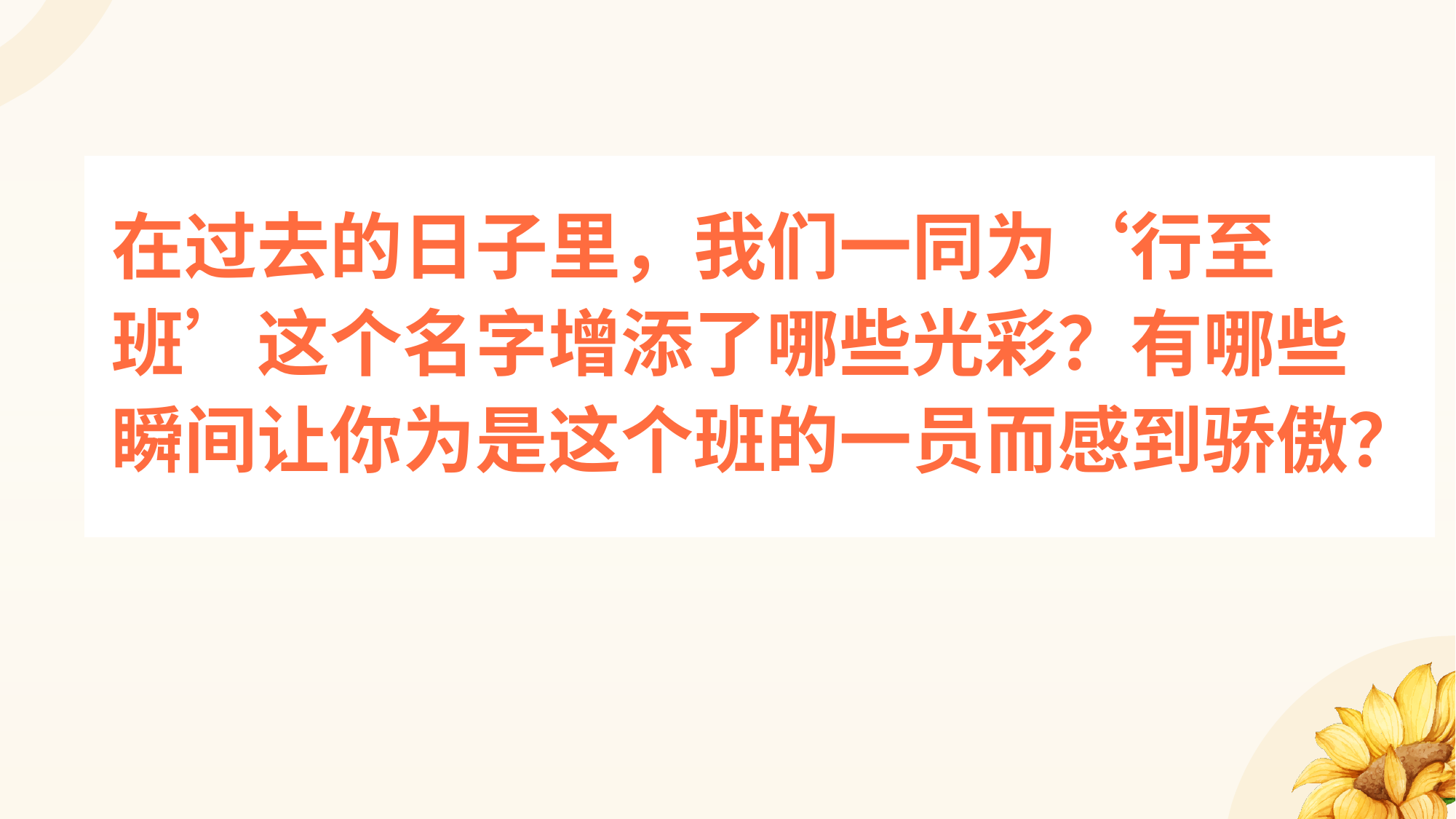

在过去的日子里，我们一同为‘行至班’这个名字增添了哪些光彩？有哪些瞬间让你为是这个班的一员而感到骄傲？